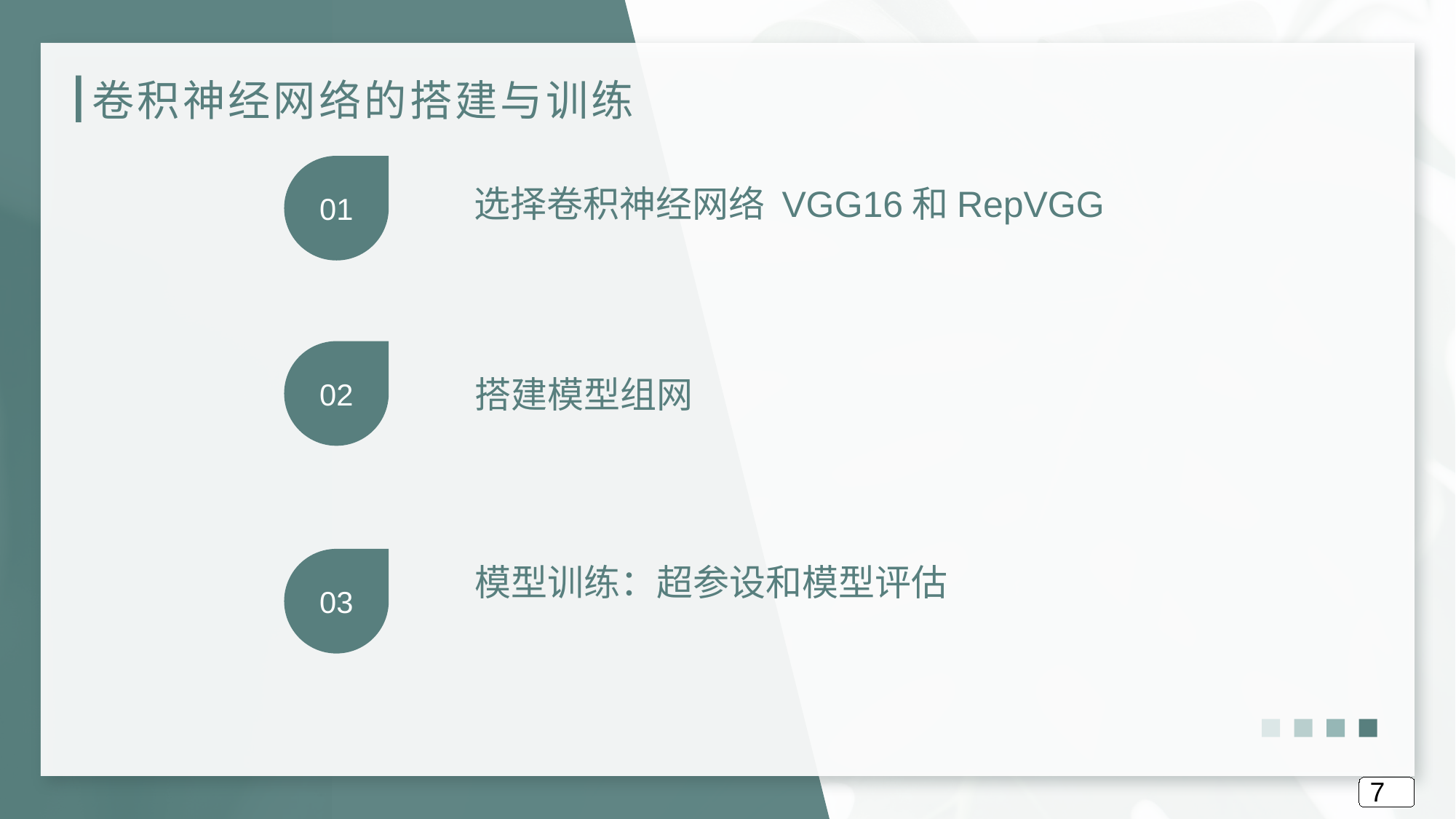

# 卷积神经网络的搭建与训练
01
选择卷积神经网络 VGG16和RepVGG

02
搭建模型组网
03
模型训练：超参设和模型评估